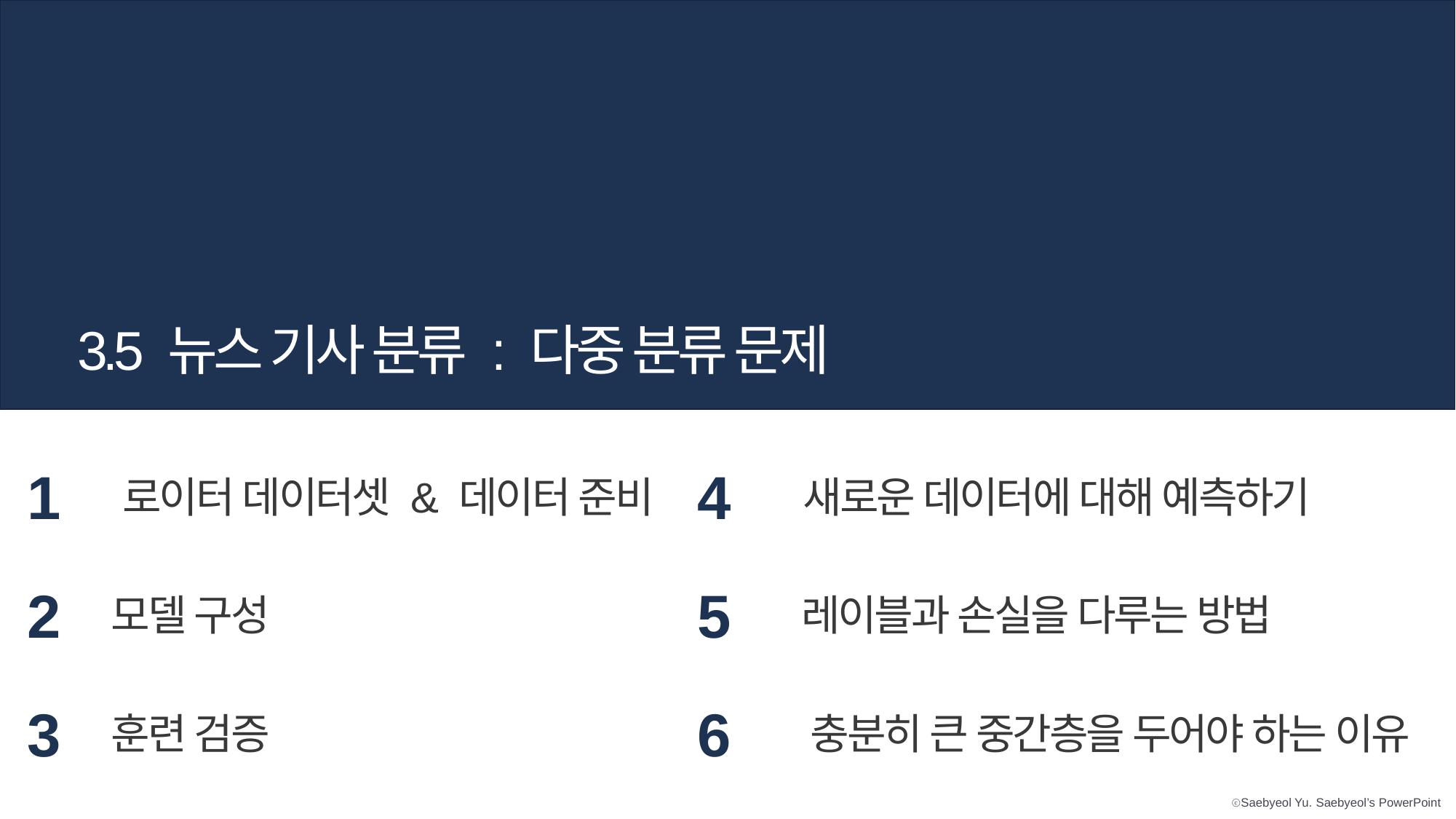

3.5 뉴스 기사 분류 : 다중 분류 문제
1
로이터 데이터셋 & 데이터 준비
4
새로운 데이터에 대해 예측하기
2
모델 구성
5
레이블과 손실을 다루는 방법
3
훈련 검증
6
충분히 큰 중간층을 두어야 하는 이유